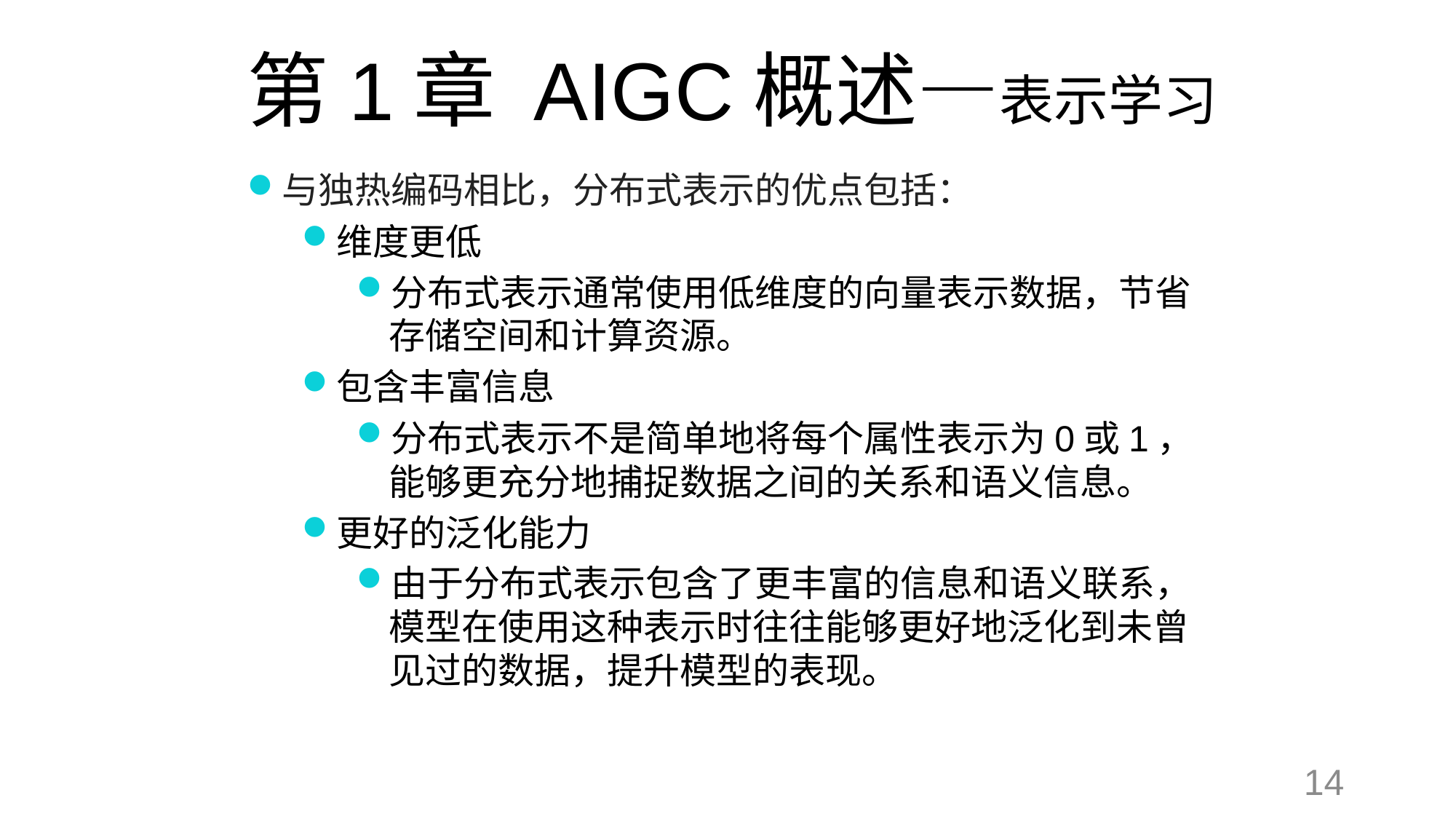

# 第1章 AIGC概述—表示学习
与独热编码相比，分布式表示的优点包括：
维度更低
分布式表示通常使用低维度的向量表示数据，节省存储空间和计算资源。
包含丰富信息
分布式表示不是简单地将每个属性表示为0或1，能够更充分地捕捉数据之间的关系和语义信息。
更好的泛化能力
由于分布式表示包含了更丰富的信息和语义联系，模型在使用这种表示时往往能够更好地泛化到未曾见过的数据，提升模型的表现。

14